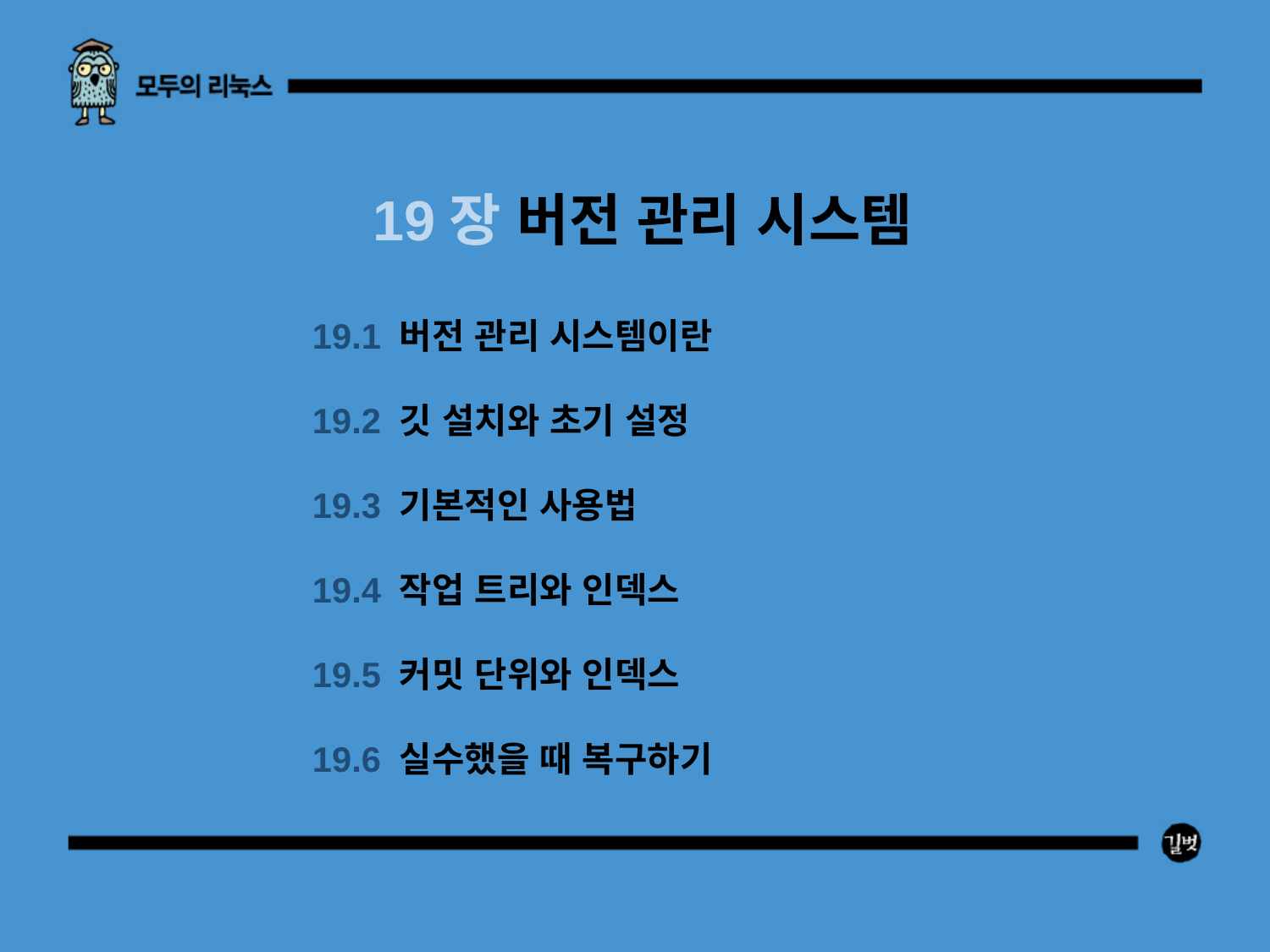

19장 버전 관리 시스템
19.1 버전 관리 시스템이란
19.2 깃 설치와 초기 설정
19.3 기본적인 사용법
19.4 작업 트리와 인덱스
19.5 커밋 단위와 인덱스
19.6 실수했을 때 복구하기